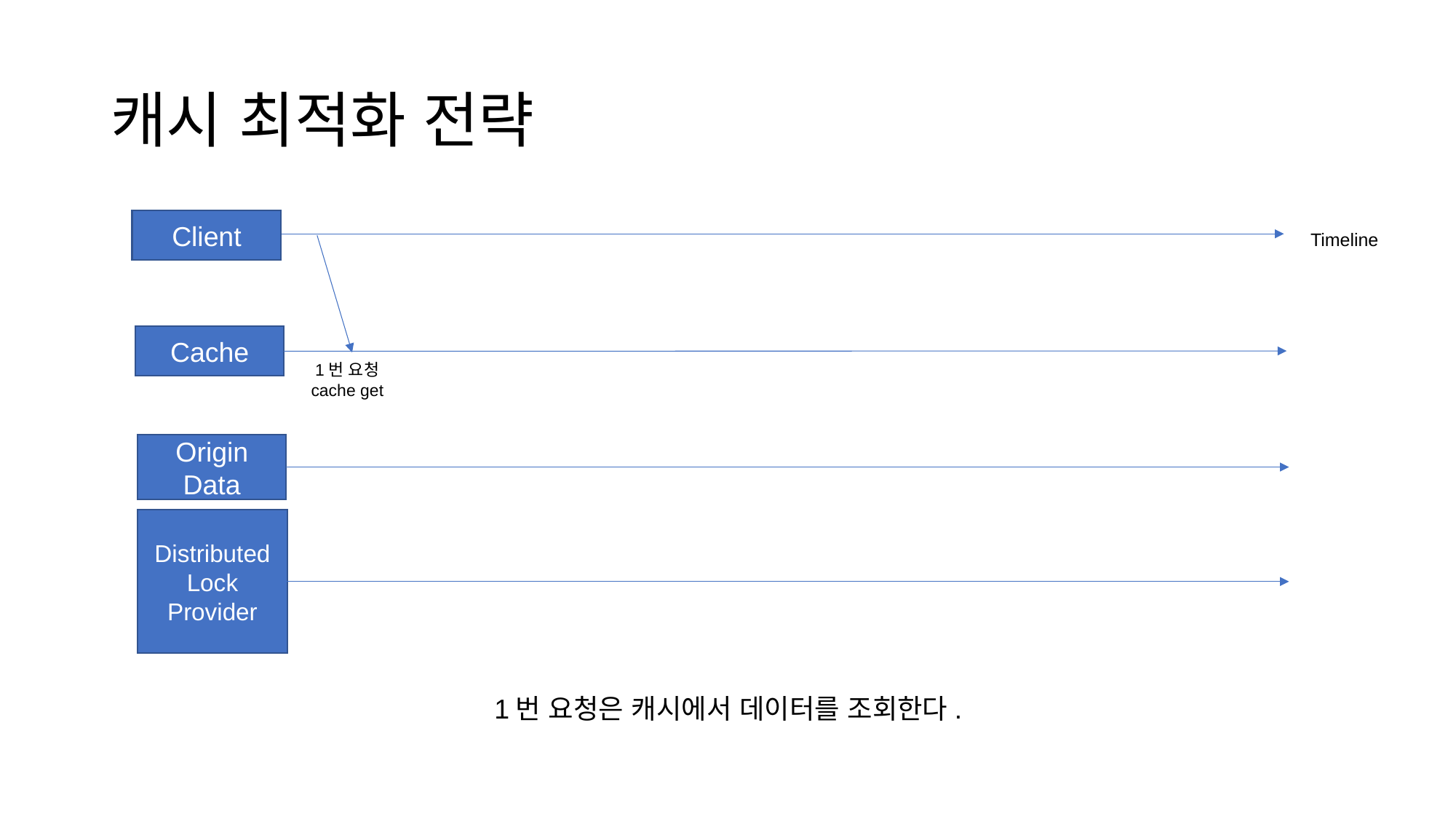

# 캐시 최적화 전략
Client
Timeline
Cache
1번 요청
cache get
Origin Data
Distributed Lock Provider
1번 요청은 캐시에서 데이터를 조회한다.